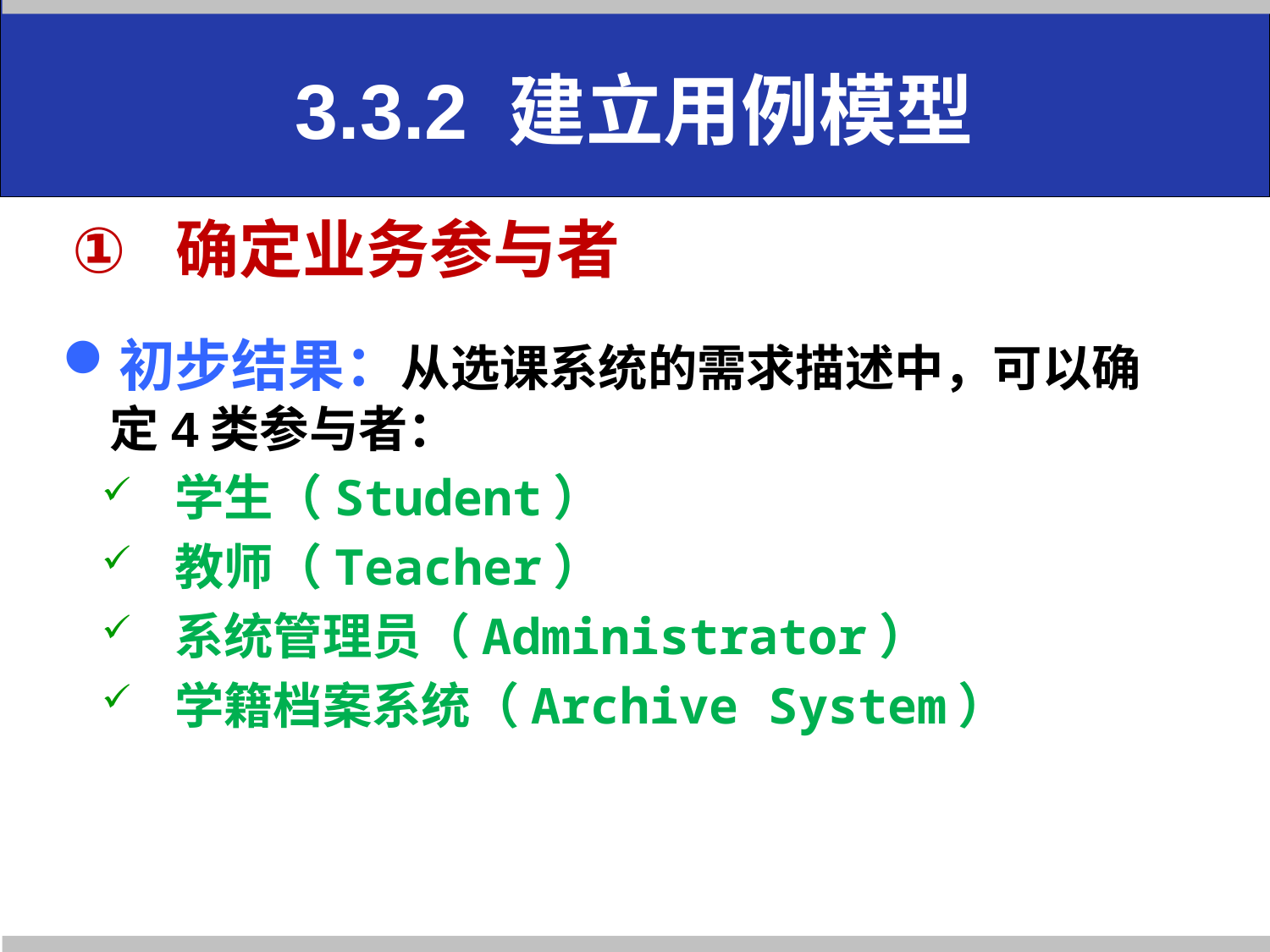

# 3.3.2 建立用例模型
确定业务参与者
初步结果：从选课系统的需求描述中，可以确定4类参与者：
学生（Student）
教师（Teacher）
系统管理员（Administrator）
学籍档案系统（Archive System）
170